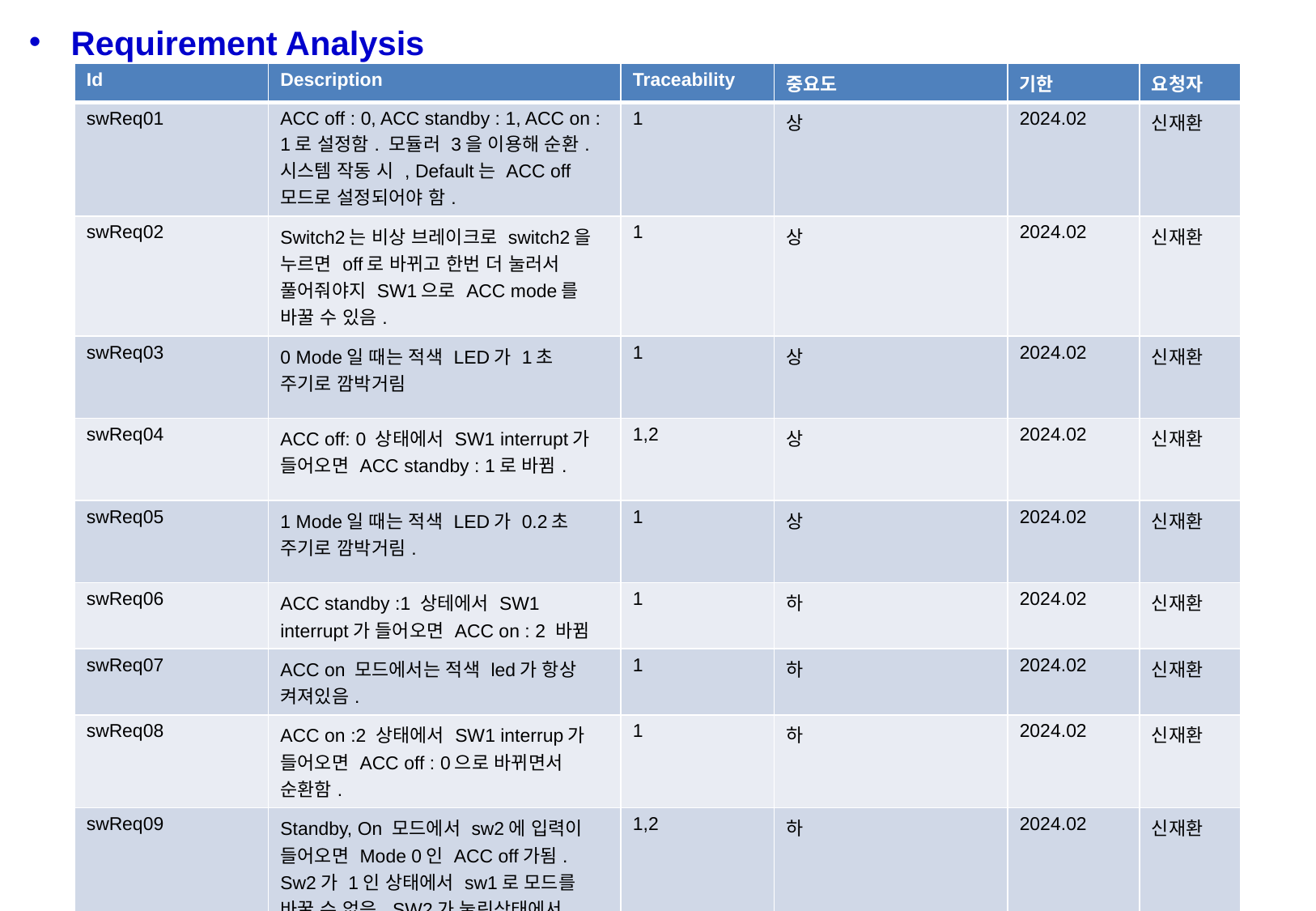

Requirement Analysis
| Id | Description | Traceability | 중요도 | 기한 | 요청자 |
| --- | --- | --- | --- | --- | --- |
| swReq01 | ACC off : 0, ACC standby : 1, ACC on : 1로 설정함. 모듈러 3을 이용해 순환. 시스템 작동 시 , Default는 ACC off 모드로 설정되어야 함. | 1 | 상 | 2024.02 | 신재환 |
| swReq02 | Switch2는 비상 브레이크로 switch2을 누르면 off로 바뀌고 한번 더 눌러서 풀어줘야지 SW1으로 ACC mode를 바꿀 수 있음. | 1 | 상 | 2024.02 | 신재환 |
| swReq03 | 0 Mode일 때는 적색 LED가 1초 주기로 깜박거림 | 1 | 상 | 2024.02 | 신재환 |
| swReq04 | ACC off: 0 상태에서 SW1 interrupt가 들어오면 ACC standby : 1로 바뀜. | 1,2 | 상 | 2024.02 | 신재환 |
| swReq05 | 1 Mode일 때는 적색 LED가 0.2초 주기로 깜박거림. | 1 | 상 | 2024.02 | 신재환 |
| swReq06 | ACC standby :1 상테에서 SW1 interrupt가 들어오면 ACC on : 2 바뀜 | 1 | 하 | 2024.02 | 신재환 |
| swReq07 | ACC on 모드에서는 적색 led가 항상 켜져있음. | 1 | 하 | 2024.02 | 신재환 |
| swReq08 | ACC on :2 상태에서 SW1 interrup가 들어오면 ACC off : 0으로 바뀌면서 순환함. | 1 | 하 | 2024.02 | 신재환 |
| swReq09 | Standby, On 모드에서 sw2에 입력이 들어오면 Mode 0인 ACC off가됨. Sw2가 1인 상태에서 sw1로 모드를 바꿀 수 없음. SW2가 눌린상태에서 SW1을 누르면 Mode가 바로 바뀌지 않고 SW2을 눌러 풀어주면 그때 반영됨. | 1,2 | 하 | 2024.02 | 신재환 |
5